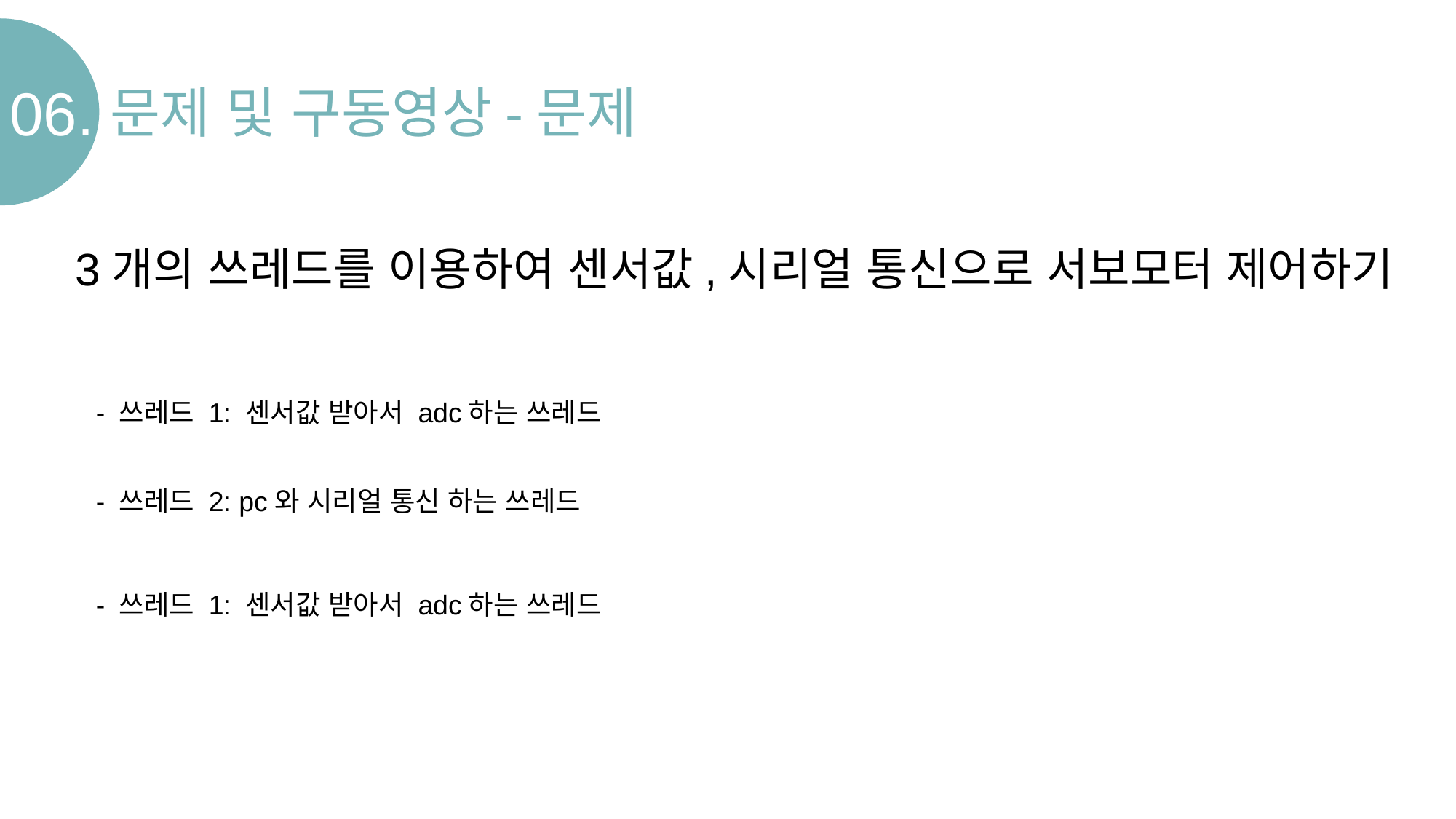

06.
문제 및 구동영상-문제
3개의 쓰레드를 이용하여 센서값,시리얼 통신으로 서보모터 제어하기
- 쓰레드 1: 센서값 받아서 adc하는 쓰레드
- 쓰레드 2: pc와 시리얼 통신 하는 쓰레드
- 쓰레드 1: 센서값 받아서 adc하는 쓰레드